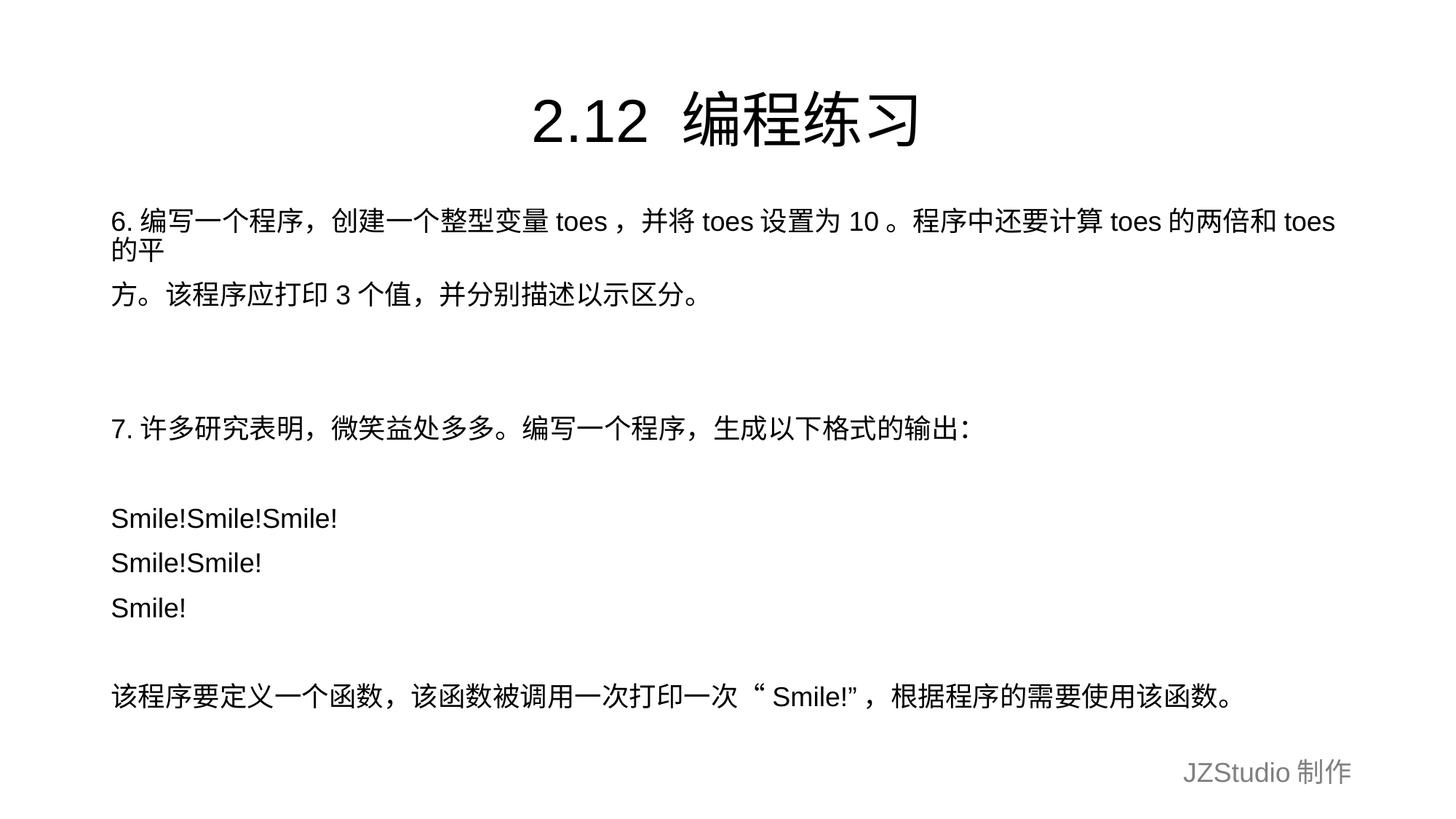

# 2.12 编程练习
6.编写一个程序，创建一个整型变量toes，并将toes设置为10。程序中还要计算toes的两倍和toes的平
方。该程序应打印3个值，并分别描述以示区分。

7.许多研究表明，微笑益处多多。编写一个程序，生成以下格式的输出：

Smile!Smile!Smile!
Smile!Smile!
Smile!

该程序要定义一个函数，该函数被调用一次打印一次“Smile!”，根据程序的需要使用该函数。